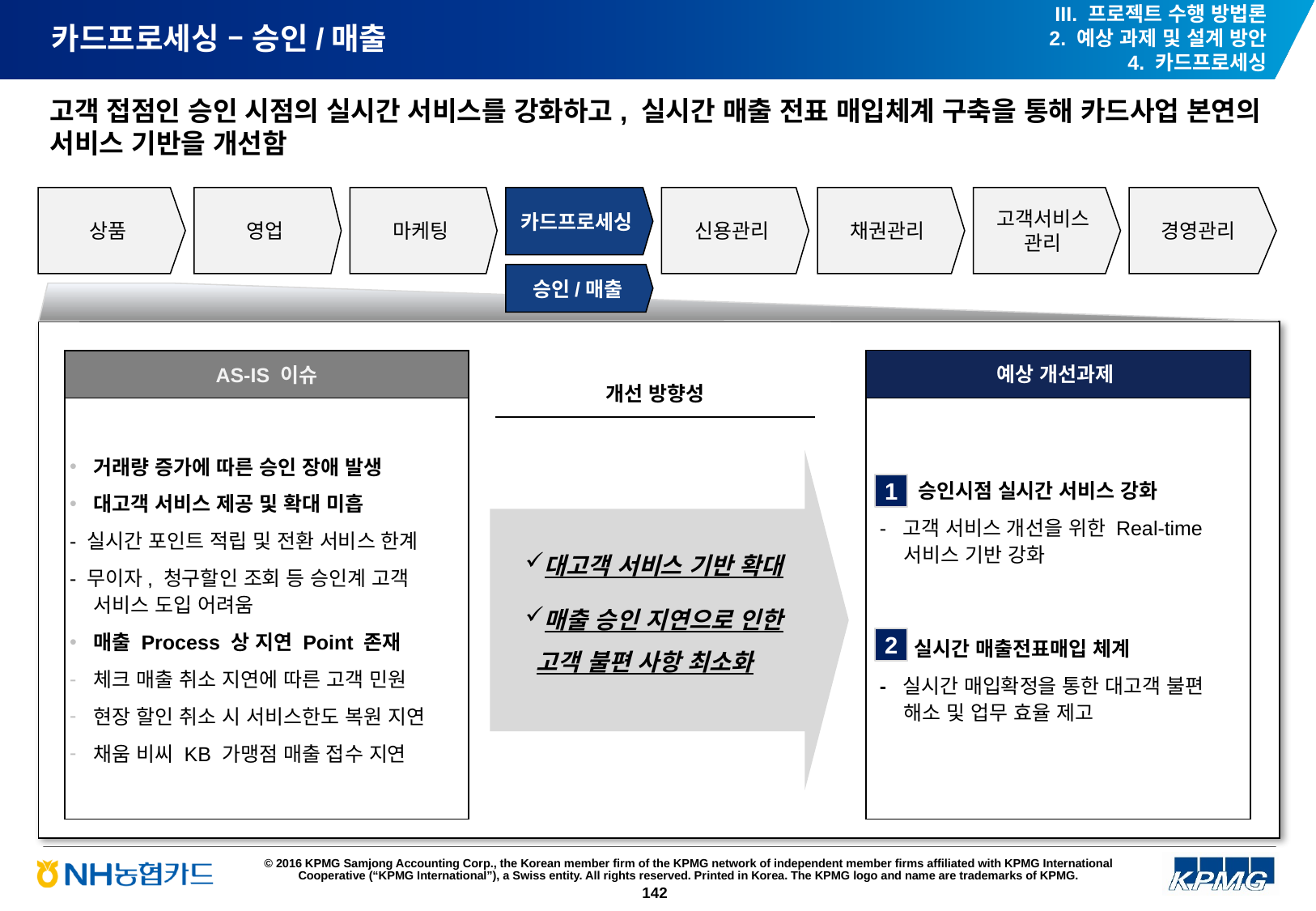

III. 프로젝트 수행 방법론
2. 예상 과제 및 설계 방안
4. 카드프로세싱
# 카드프로세싱 – 승인/매출
고객 접점인 승인 시점의 실시간 서비스를 강화하고, 실시간 매출 전표 매입체계 구축을 통해 카드사업 본연의 서비스 기반을 개선함
상품
영업
마케팅
카드프로세싱
신용관리
채권관리
고객서비스 관리
경영관리
승인/매출

예상 개선과제

AS-IS 이슈
개선 방향성
대고객 서비스 기반 확대
매출 승인 지연으로 인한 고객 불편 사항 최소화

거래량 증가에 따른 승인 장애 발생
대고객 서비스 제공 및 확대 미흡
- 실시간 포인트 적립 및 전환 서비스 한계
- 무이자, 청구할인 조회 등 승인계 고객 서비스 도입 어려움
매출 Process 상 지연 Point 존재
체크 매출 취소 지연에 따른 고객 민원
현장 할인 취소 시 서비스한도 복원 지연
채움 비씨 KB 가맹점 매출 접수 지연
  승인시점 실시간 서비스 강화
-  고객 서비스 개선을 위한 Real-time 서비스 기반 강화
1
 실시간 매출전표매입 체계
-  실시간 매입확정을 통한 대고객 불편 해소 및 업무 효율 제고

2